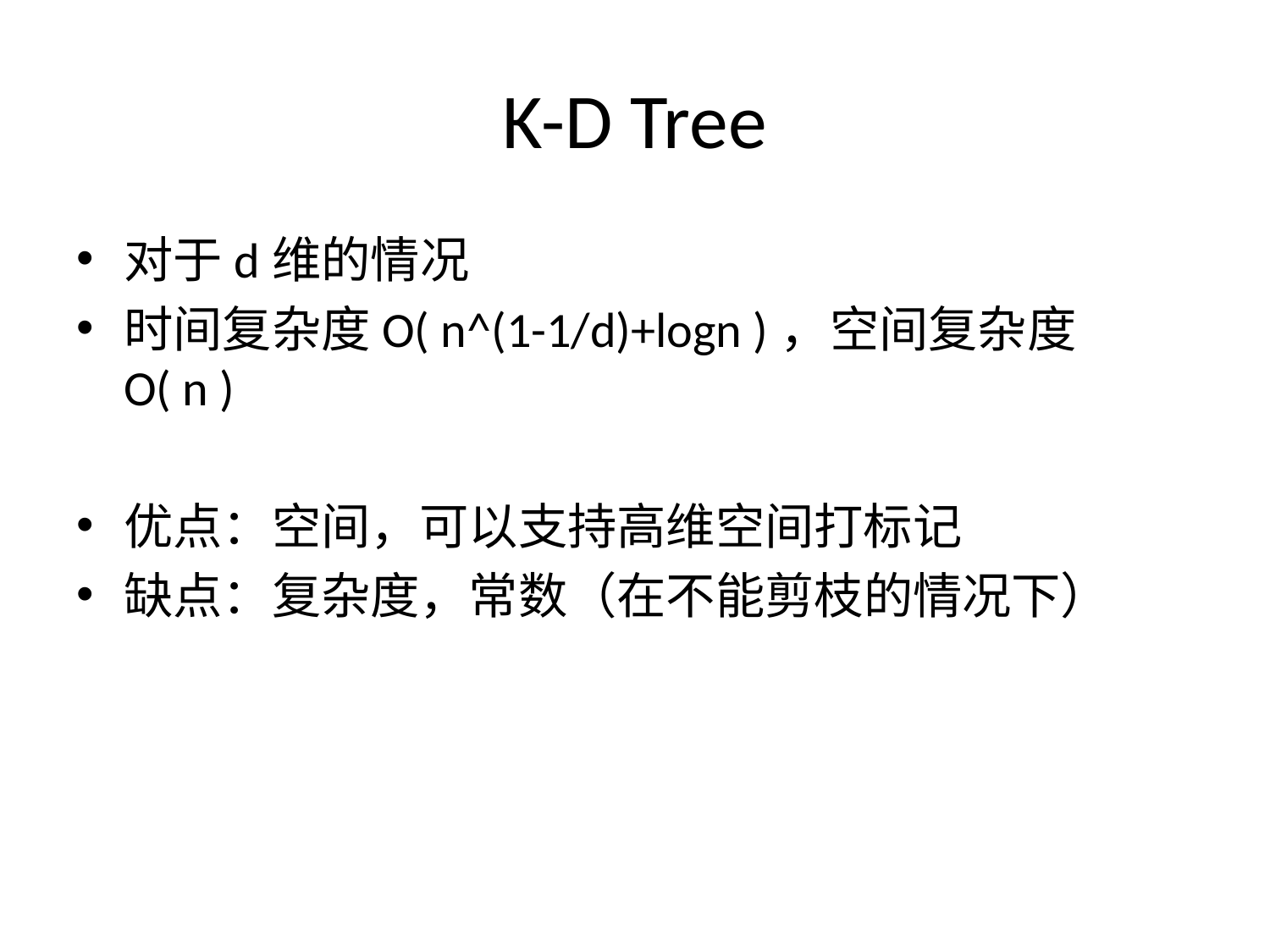

# K-D Tree
对于d维的情况
时间复杂度O( n^(1-1/d)+logn )，空间复杂度O( n )

优点：空间，可以支持高维空间打标记
缺点：复杂度，常数（在不能剪枝的情况下）